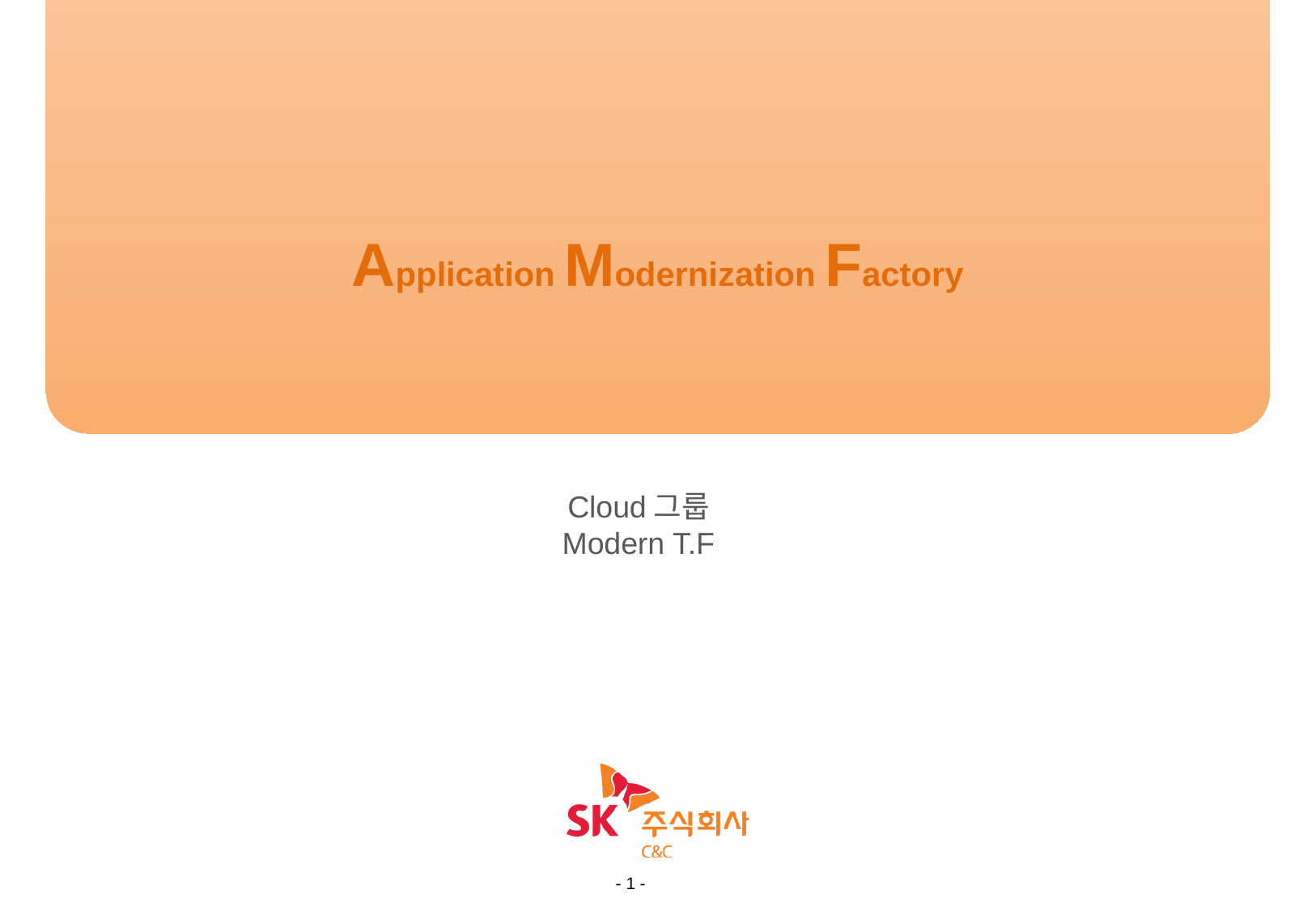

Application Modernization Factory
Cloud Z CP CICD
Cloud그룹
Modern T.F